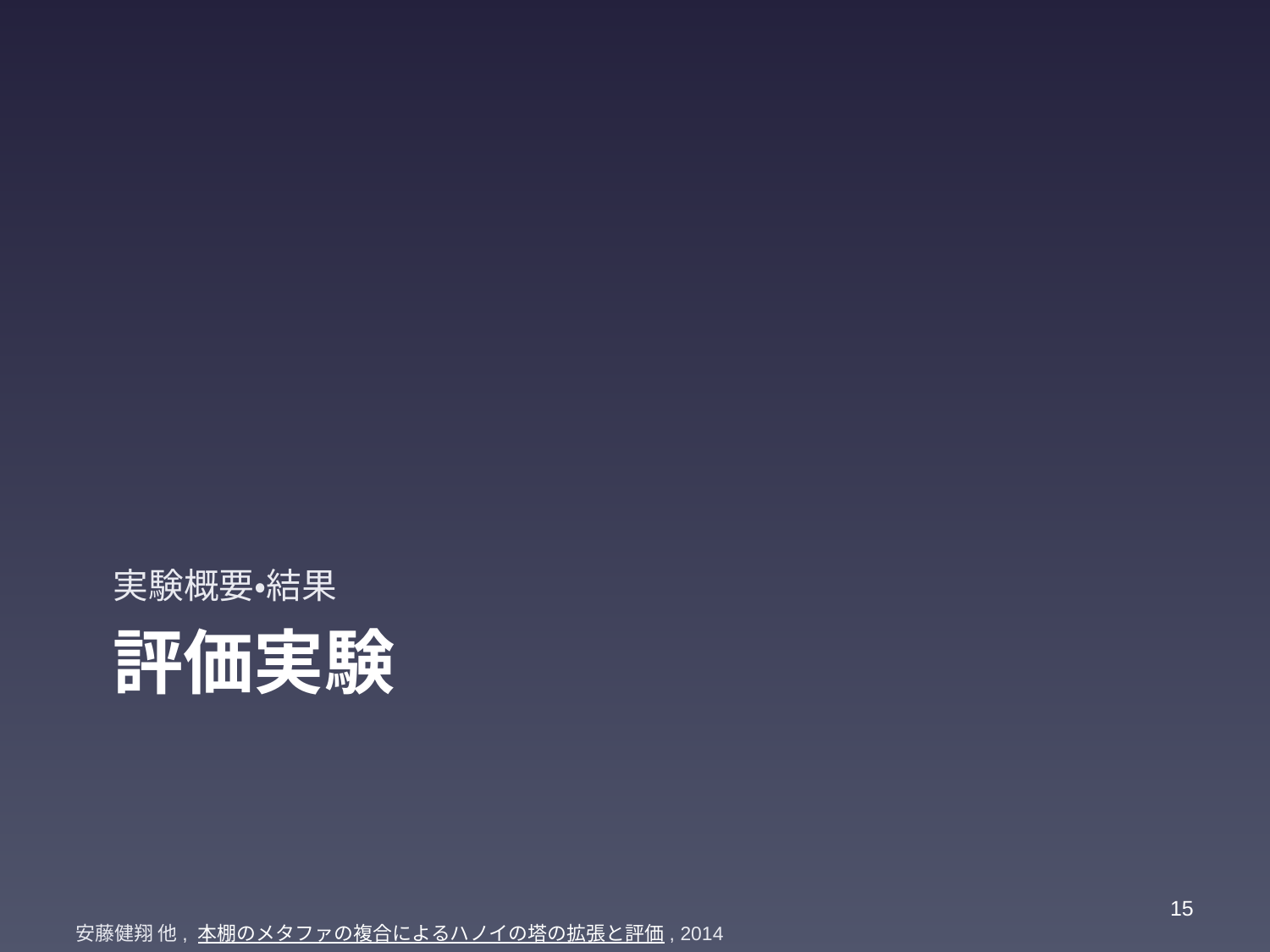

実験概要・結果
# 評価実験
15
安藤健翔 他, 本棚のメタファの複合によるハノイの塔の拡張と評価, 2014